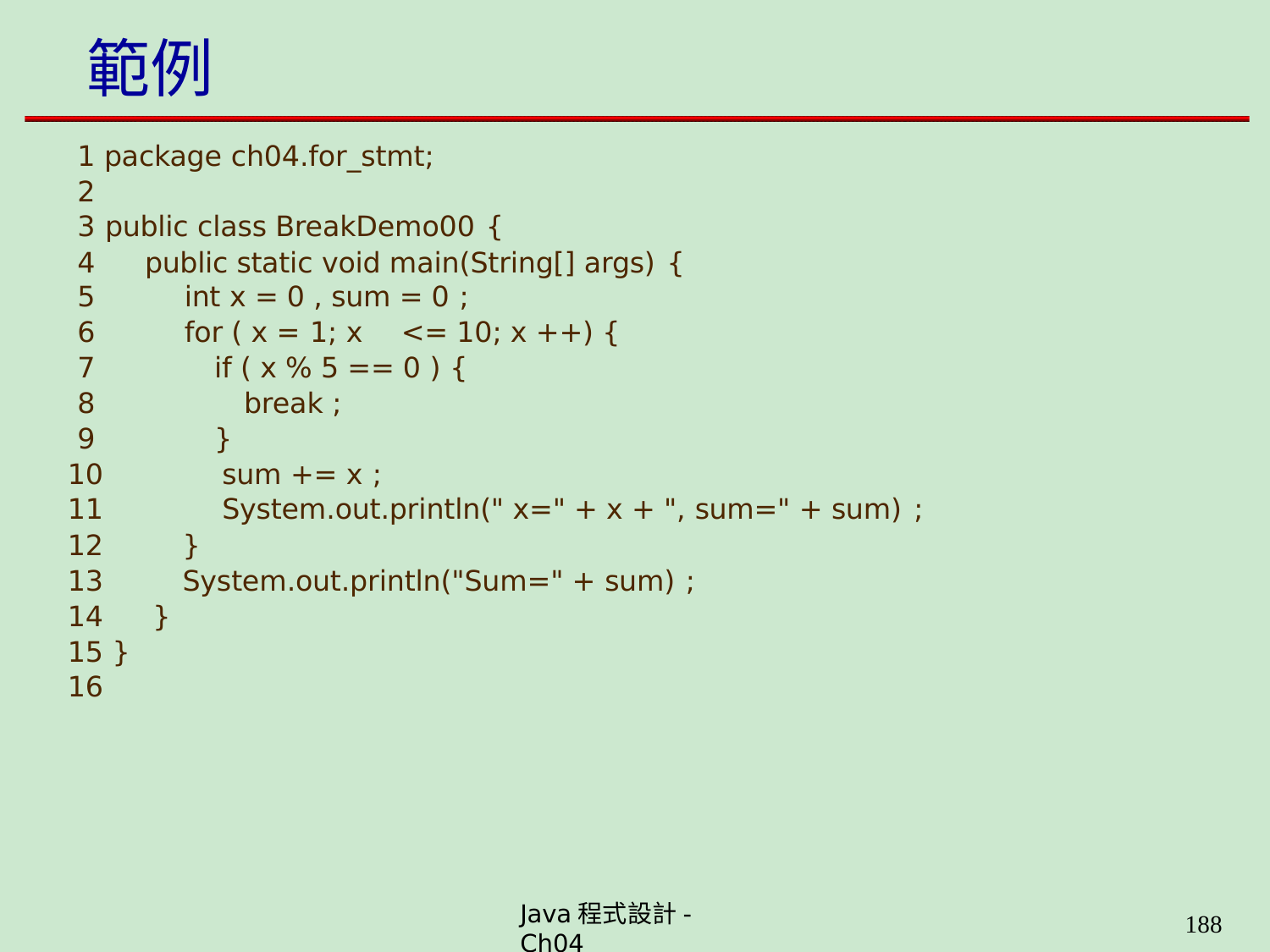

# 範例
1 package ch04.for_stmt;
2
public class BreakDemo00 {
public static void main(String[] args) {
| 5 |  | int x = 0 , sum = 0 ; |
| --- | --- | --- |
| 6 |  | for ( x = 1; x <= 10; x ++) { |
| 7 |  | if ( x % 5 == 0 ) { |
| 8 |  | break ; |
| 9 |  | } |
| 10 |  | sum += x ; |
| 11 |  | System.out.println(" x=" + x + ", sum=" + sum) ; |
| 12 |  | } |
| 13 |  | System.out.println("Sum=" + sum) ; |
| 14 | } |  |
| 15 } |  |  |
| 16 |  |  |
Java程式設計-Ch04
188